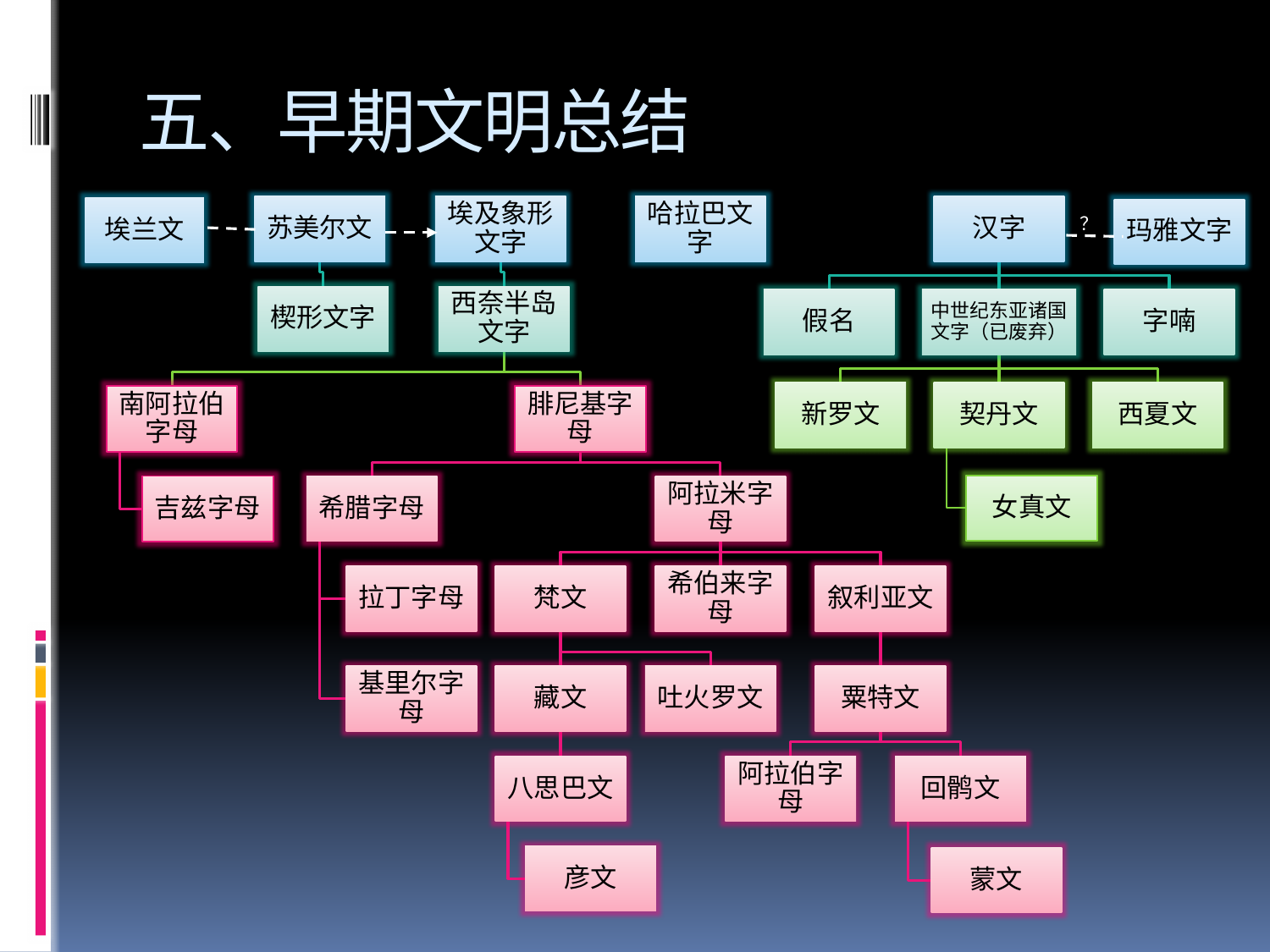

# 五、早期文明总结
埃兰文
苏美尔文
楔形文字
埃及象形文字
西奈半岛文字
南阿拉伯字母
吉兹字母
腓尼基字母
希腊字母
拉丁字母
基里尔字母
阿拉米字母
梵文
藏文
八思巴文
彦文
吐火罗文
希伯来字母
叙利亚文
粟特文
阿拉伯字母
回鹘文
蒙文
哈拉巴文字
汉字
假名
中世纪东亚诸国文字（已废弃）
新罗文
契丹文
女真文
西夏文
字喃
玛雅文字
？